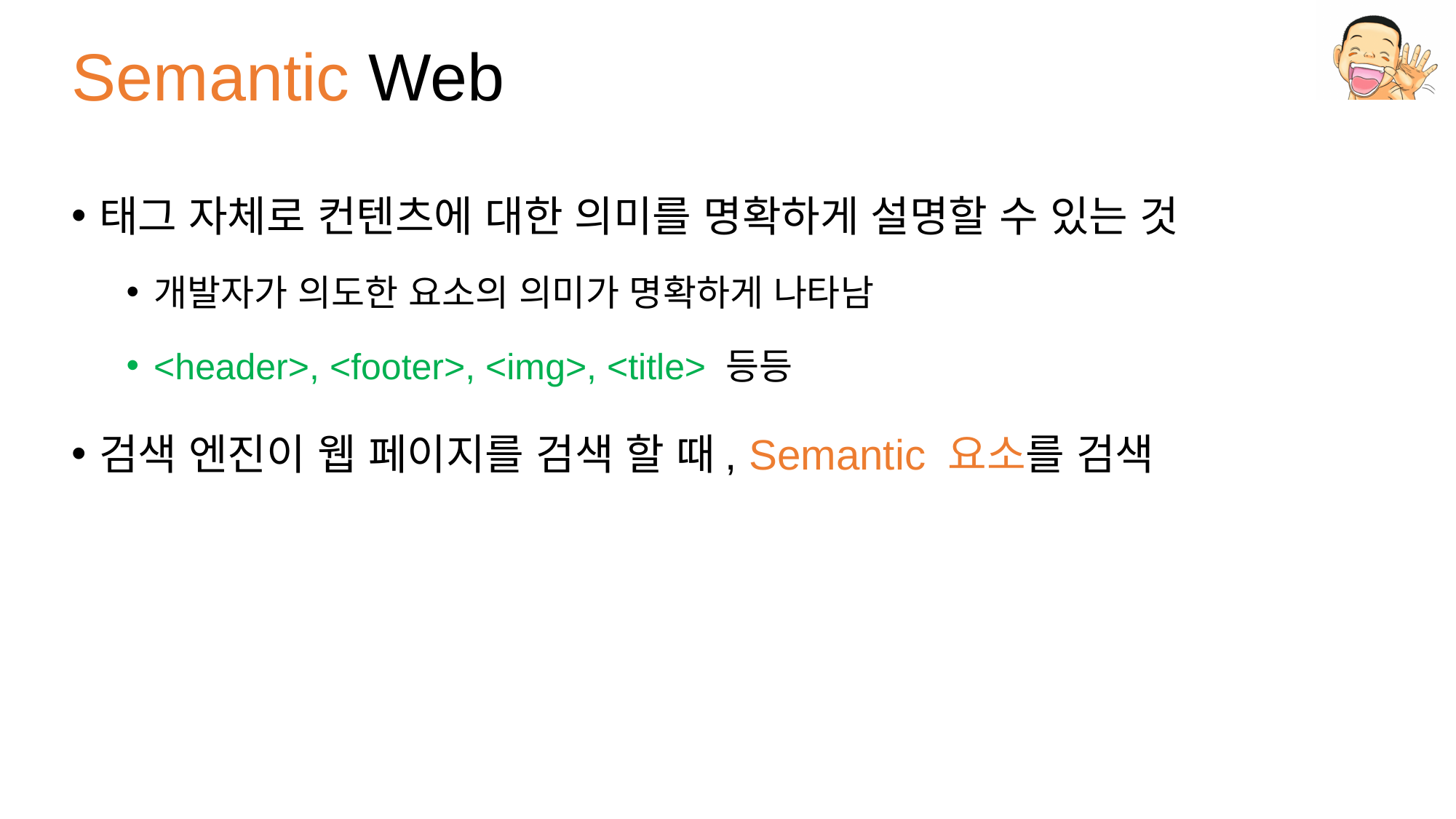

# Semantic Web
태그 자체로 컨텐츠에 대한 의미를 명확하게 설명할 수 있는 것
개발자가 의도한 요소의 의미가 명확하게 나타남
<header>, <footer>, <img>, <title> 등등
검색 엔진이 웹 페이지를 검색 할 때, Semantic 요소를 검색